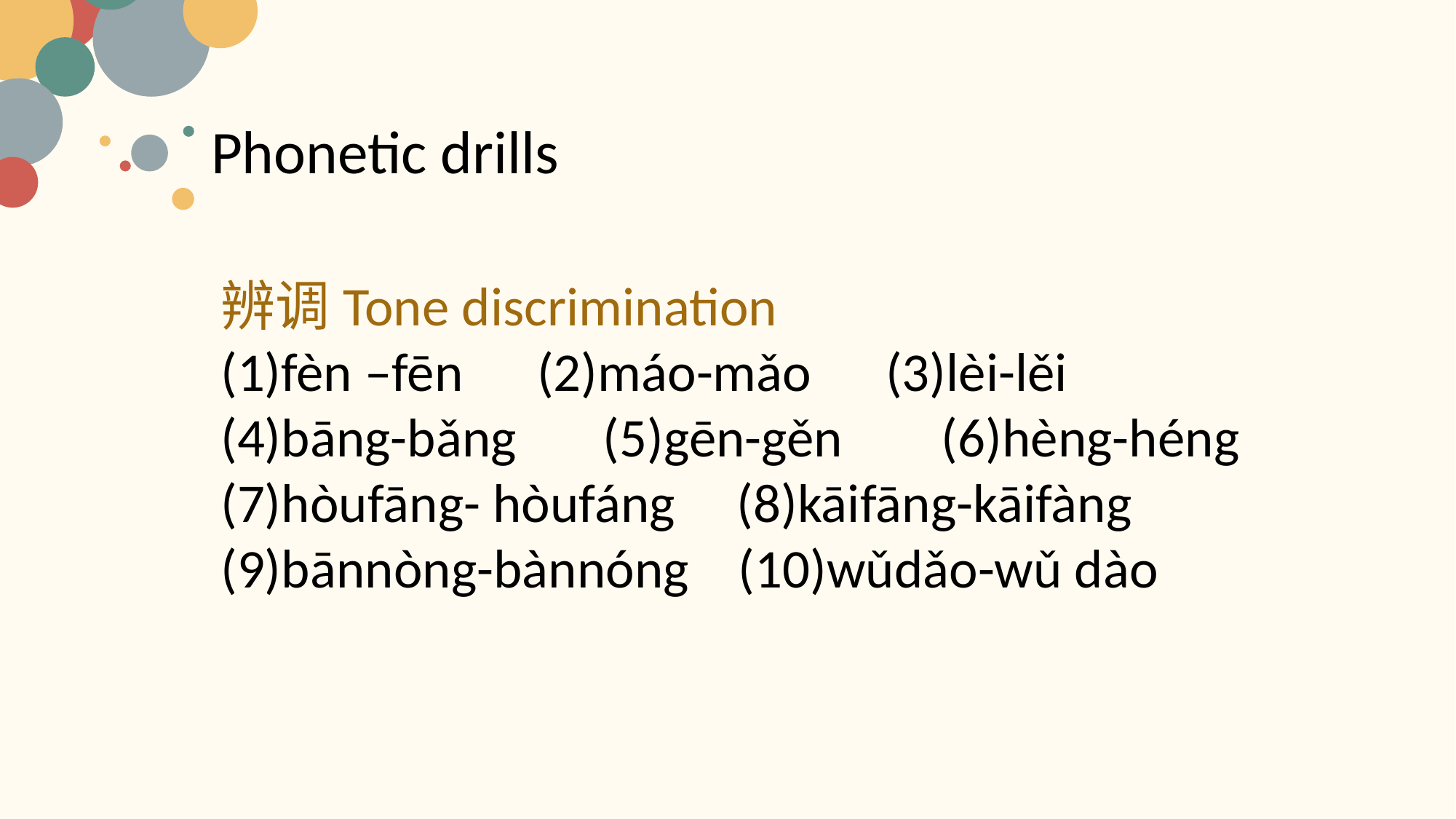

# Phonetic drills
辨调Tone discrimination
(1)fèn –fēn      (2)máo-mǎo      (3)lèi-lěi
(4)bāng-bǎng       (5)gēn-gěn        (6)hèng-héng
(7)hòufāng- hòufáng     (8)kāifāng-kāifàng
(9)bānnòng-bànnóng    (10)wǔdǎo-wǔ dào